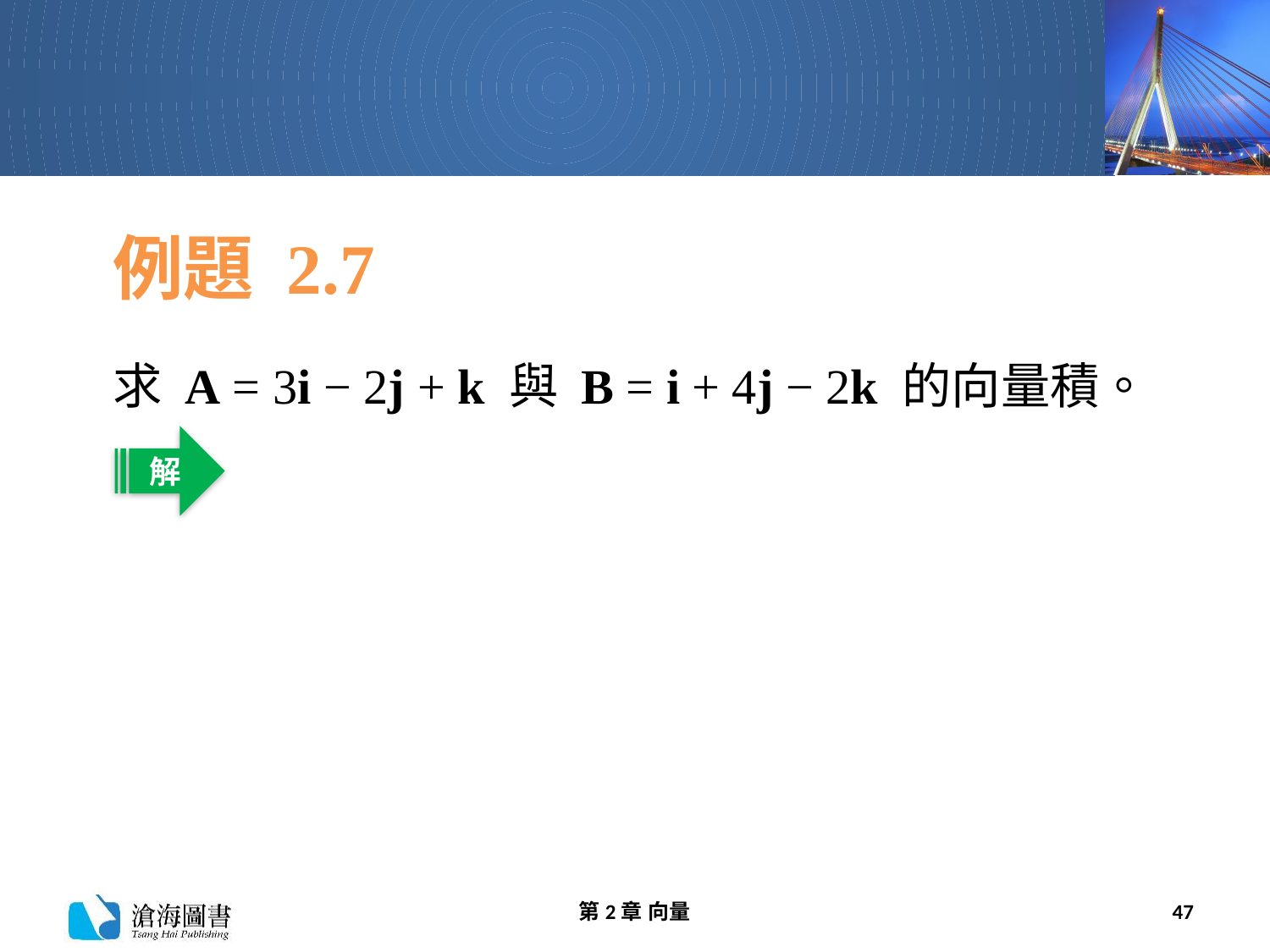

# 例題 2.7
求 A = 3i − 2j + k 與 B = i + 4j − 2k 的向量積。

解
第2章 向量
47